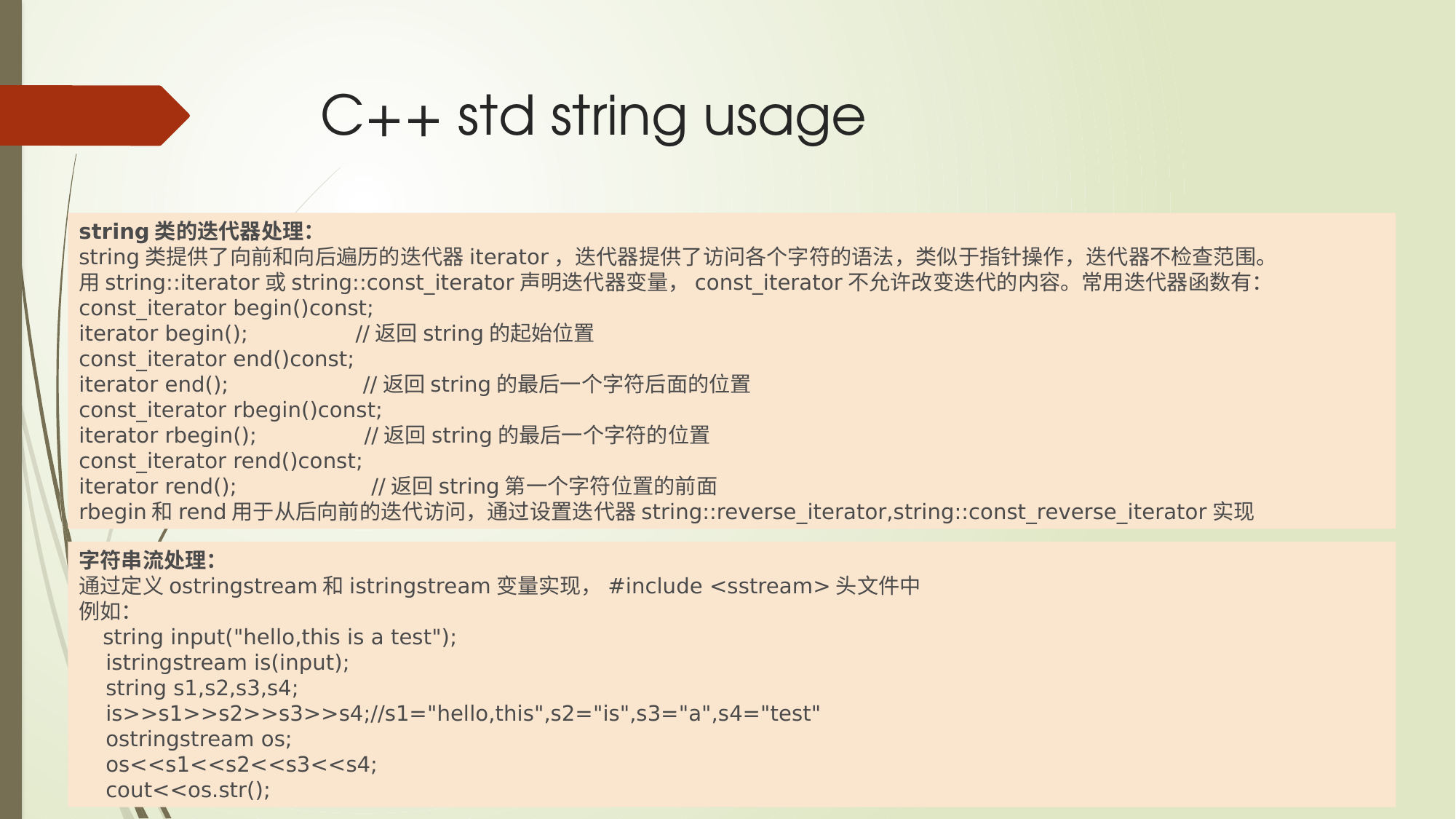

# C++ std string usage
string类的迭代器处理： 
string类提供了向前和向后遍历的迭代器iterator，迭代器提供了访问各个字符的语法，类似于指针操作，迭代器不检查范围。
用string::iterator或string::const_iterator声明迭代器变量，const_iterator不允许改变迭代的内容。常用迭代器函数有：
const_iterator begin()const;
iterator begin();                //返回string的起始位置
const_iterator end()const;
iterator end();                    //返回string的最后一个字符后面的位置
const_iterator rbegin()const;
iterator rbegin();                //返回string的最后一个字符的位置
const_iterator rend()const;
iterator rend();                    //返回string第一个字符位置的前面
rbegin和rend用于从后向前的迭代访问，通过设置迭代器string::reverse_iterator,string::const_reverse_iterator实现
字符串流处理： 
通过定义ostringstream和istringstream变量实现，#include <sstream>头文件中
例如：
    string input("hello,this is a test");
    istringstream is(input);
    string s1,s2,s3,s4;
    is>>s1>>s2>>s3>>s4;//s1="hello,this",s2="is",s3="a",s4="test"
    ostringstream os;
    os<<s1<<s2<<s3<<s4;
    cout<<os.str();